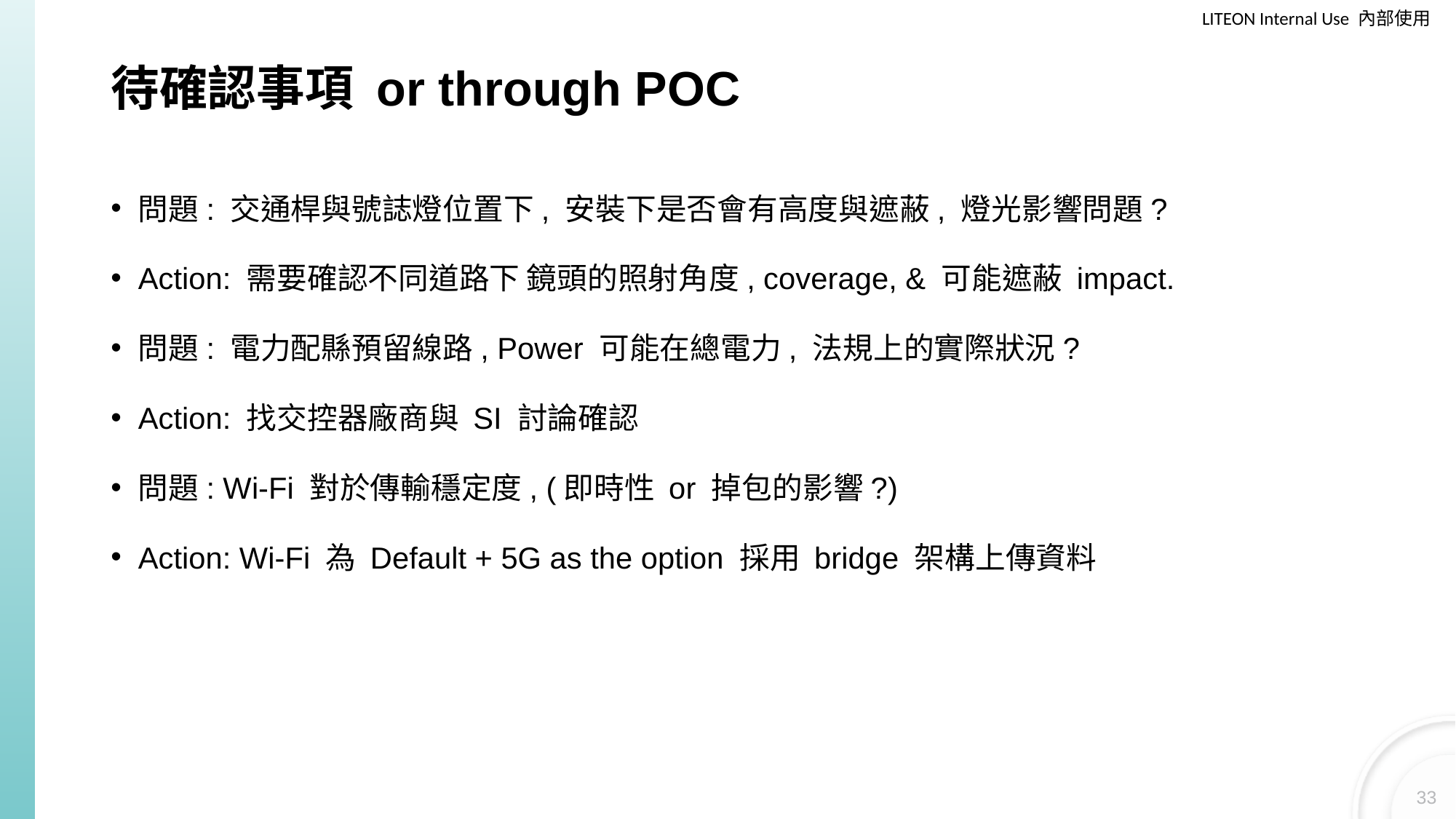

# 待確認事項 or through POC
問題: 交通桿與號誌燈位置下, 安裝下是否會有高度與遮蔽, 燈光影響問題?
Action: 需要確認不同道路下 鏡頭的照射角度, coverage, & 可能遮蔽 impact.
問題: 電力配縣預留線路, Power 可能在總電力, 法規上的實際狀況?
Action: 找交控器廠商與 SI 討論確認
問題: Wi-Fi 對於傳輸穩定度, (即時性 or 掉包的影響?)
Action: Wi-Fi 為 Default + 5G as the option 採用 bridge 架構上傳資料

33